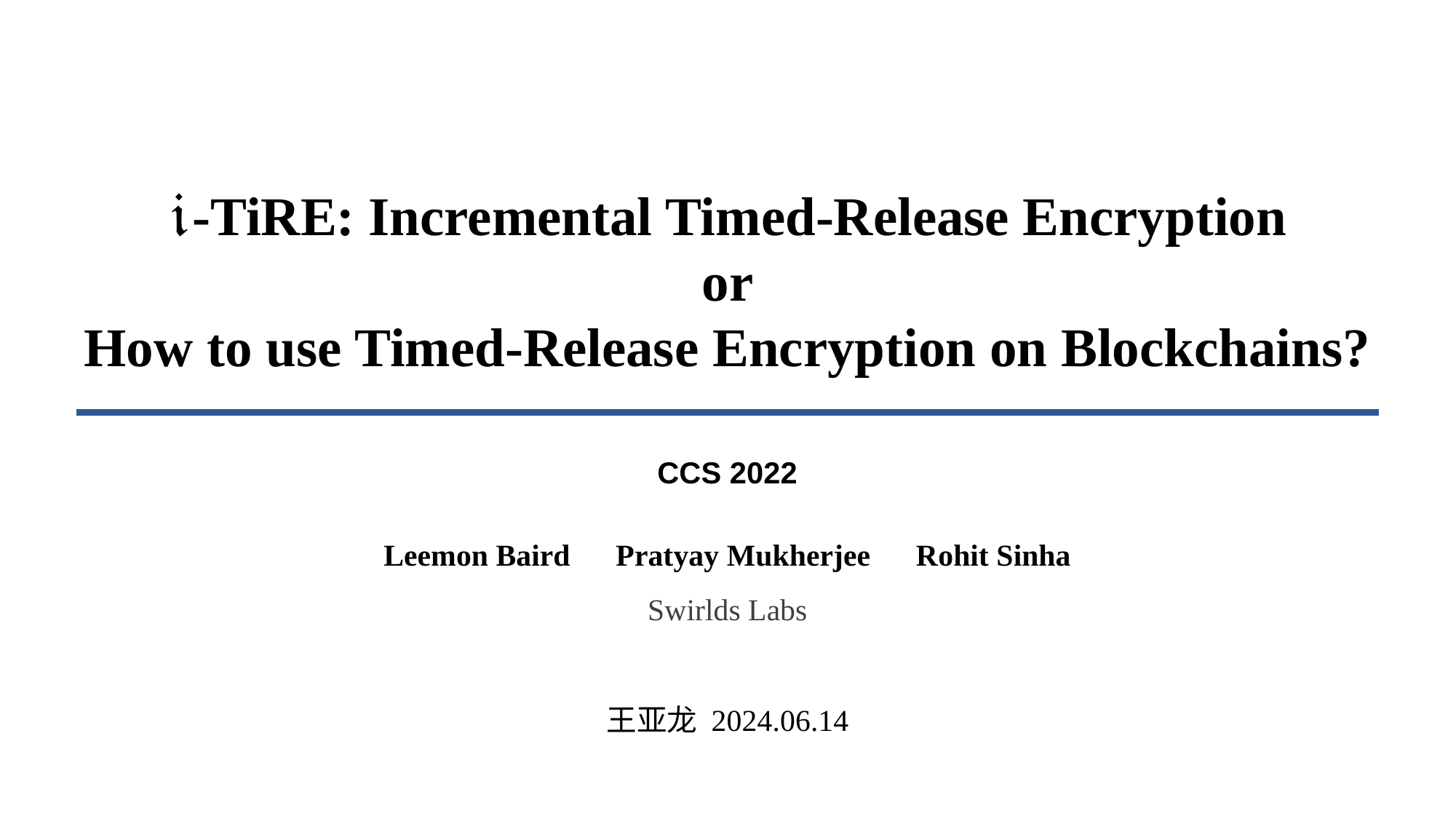

𝔦-TiRE: Incremental Timed-Release Encryption
or
How to use Timed-Release Encryption on Blockchains?
CCS 2022
Leemon Baird      Pratyay Mukherjee      Rohit Sinha
Swirlds Labs
王亚龙 2024.06.14